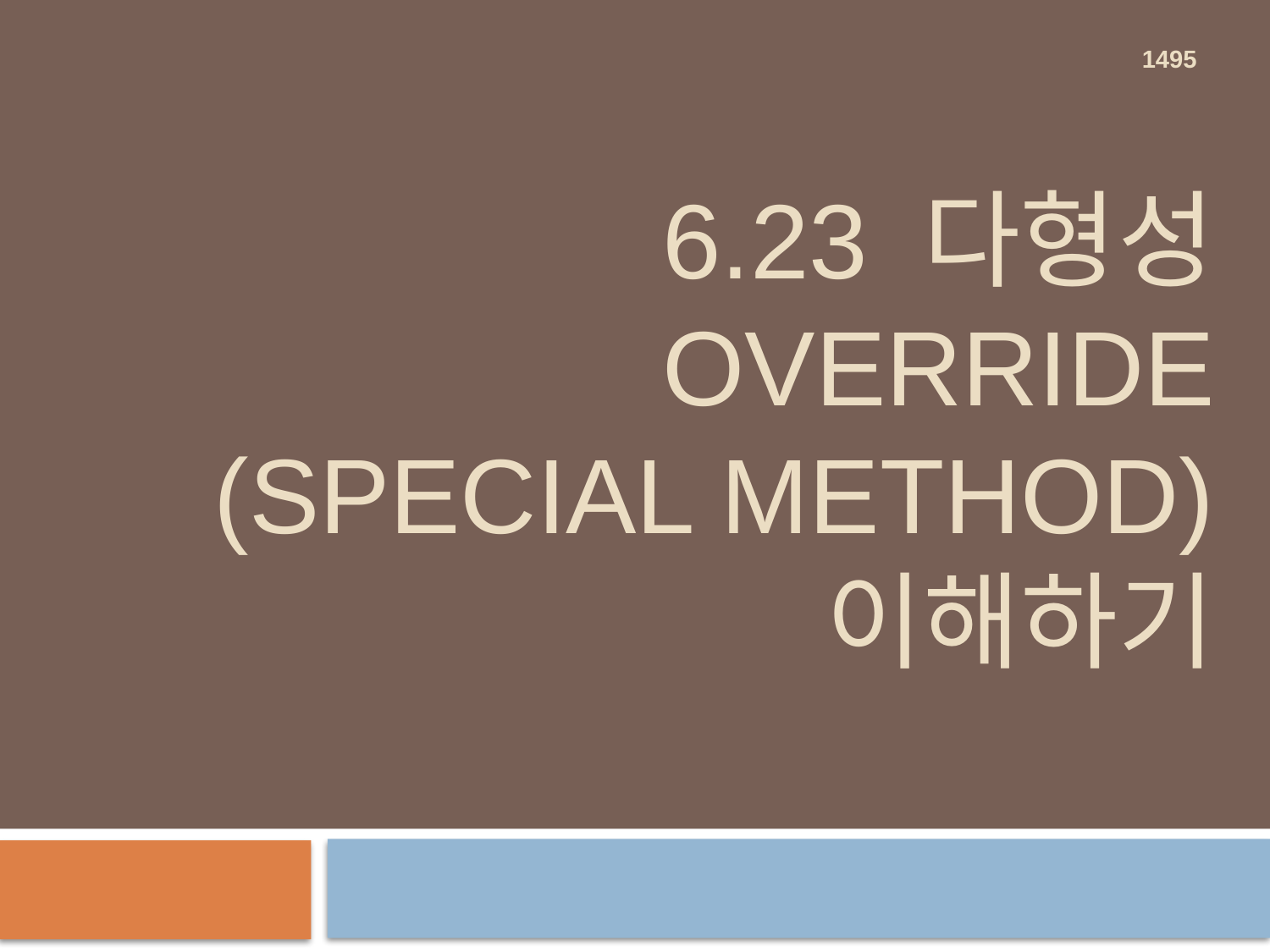

1495
# 6.23 다형성 override (special Method) 이해하기